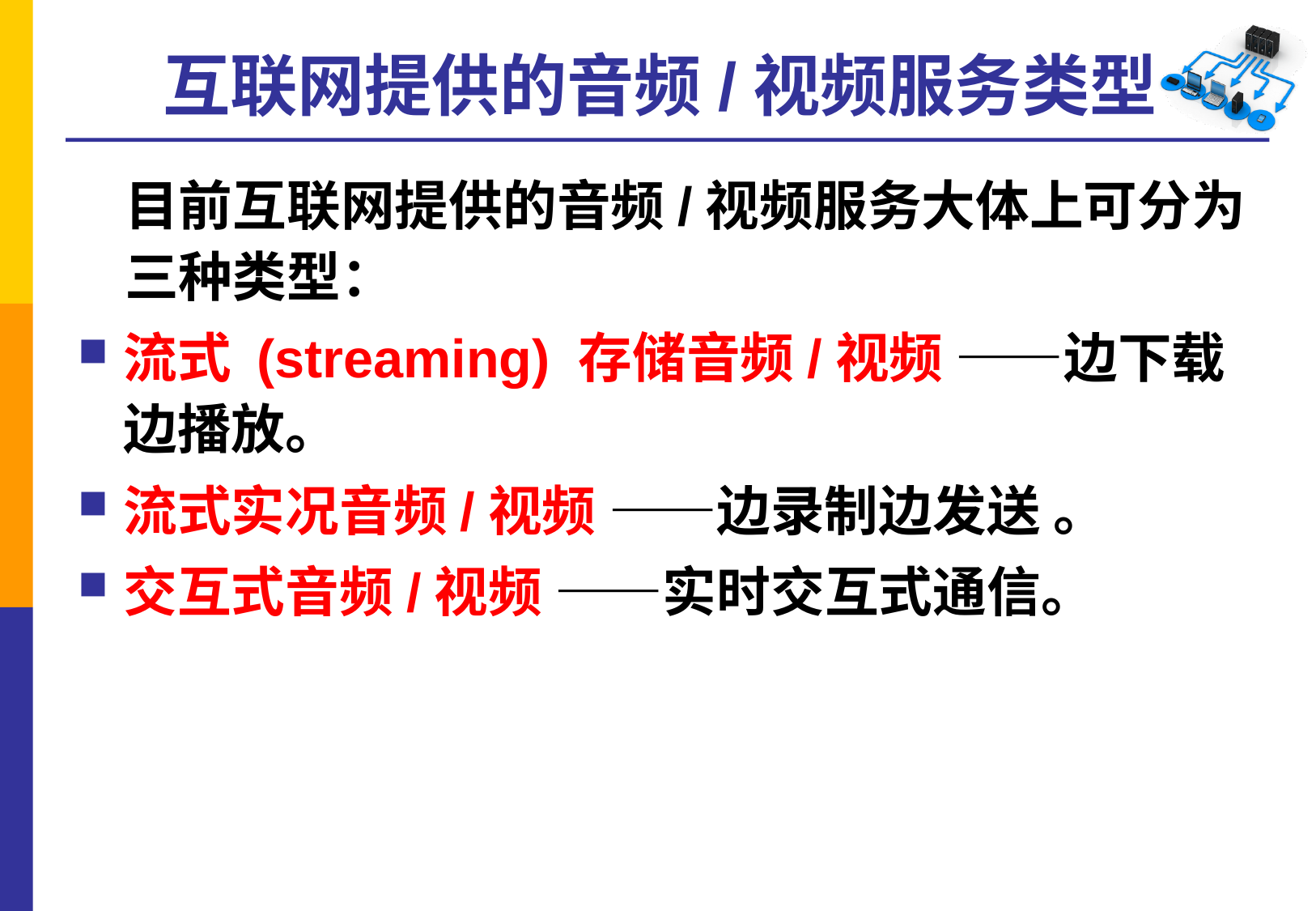

# 互联网提供的音频/视频服务类型
	目前互联网提供的音频/视频服务大体上可分为三种类型：
流式 (streaming) 存储音频/视频 ——边下载边播放。
流式实况音频/视频 ——边录制边发送 。
交互式音频/视频 ——实时交互式通信。